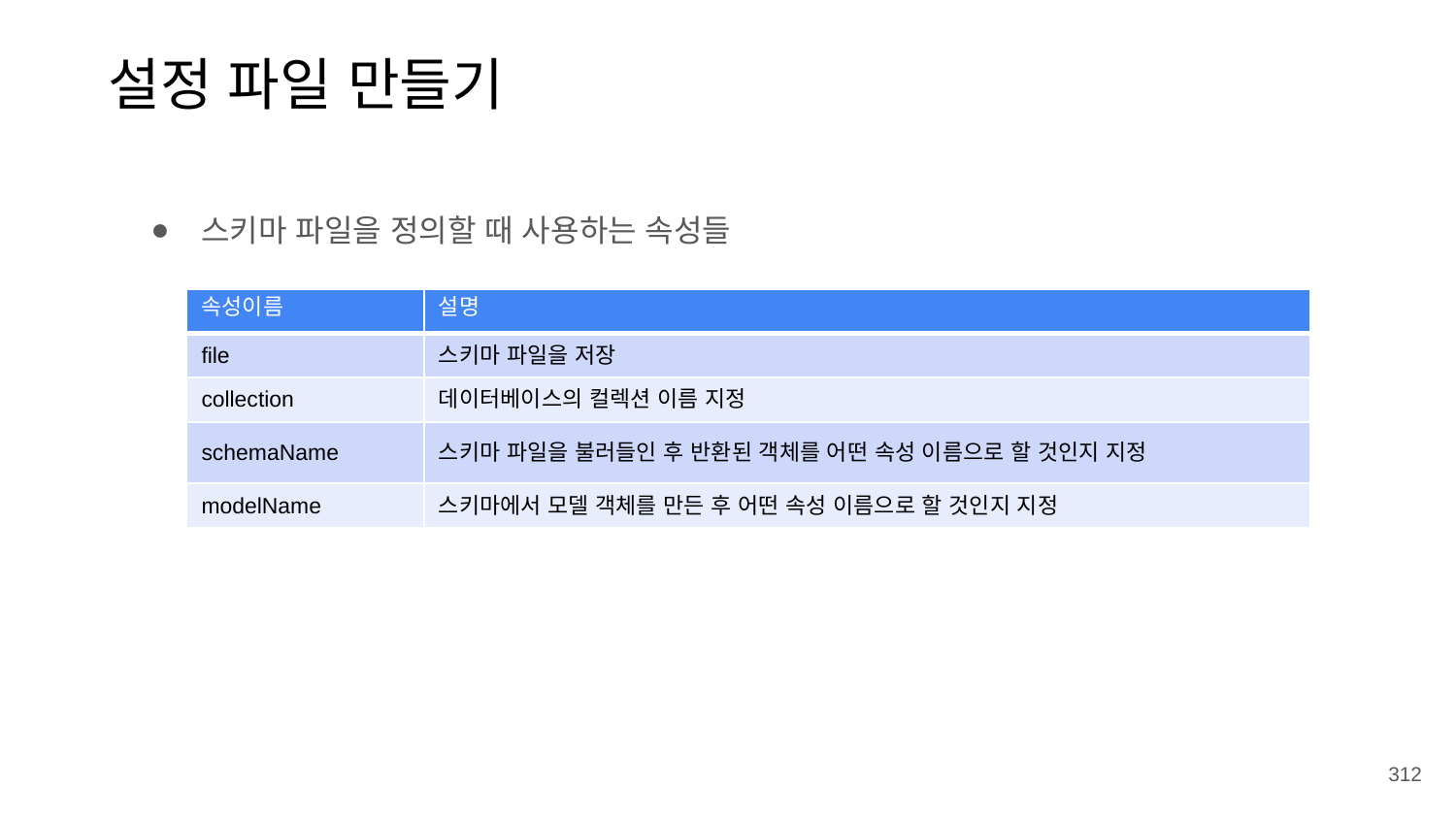

설정 파일 만들기
스키마 파일을 정의할 때 사용하는 속성들
| 속성이름 | 설명 |
| --- | --- |
| file | 스키마 파일을 저장 |
| collection | 데이터베이스의 컬렉션 이름 지정 |
| schemaName | 스키마 파일을 불러들인 후 반환된 객체를 어떤 속성 이름으로 할 것인지 지정 |
| modelName | 스키마에서 모델 객체를 만든 후 어떤 속성 이름으로 할 것인지 지정 |
312